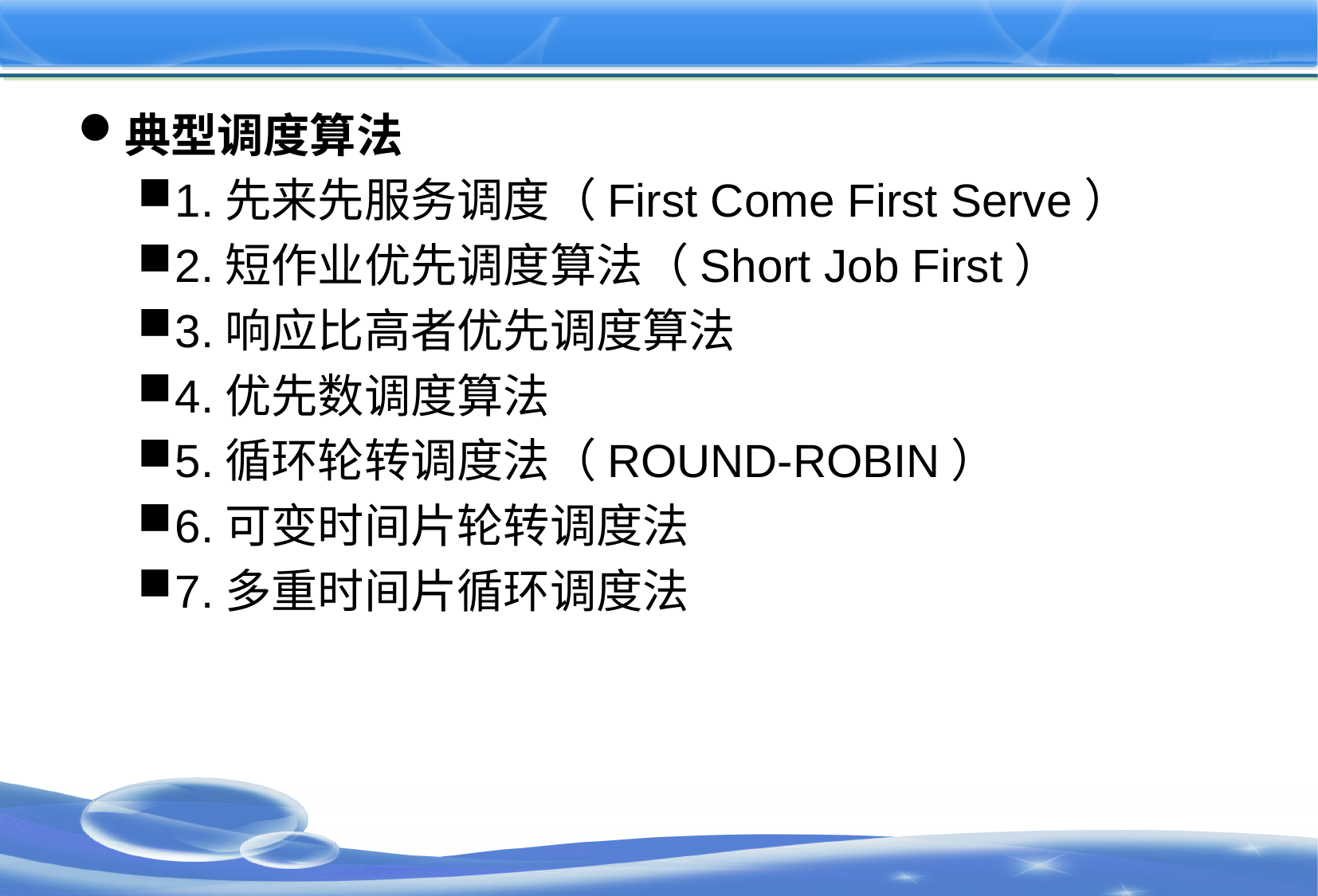

#
典型调度算法
1.先来先服务调度（First Come First Serve）
2.短作业优先调度算法（Short Job First）
3.响应比高者优先调度算法
4.优先数调度算法
5.循环轮转调度法（ROUND-ROBIN）
6.可变时间片轮转调度法
7.多重时间片循环调度法